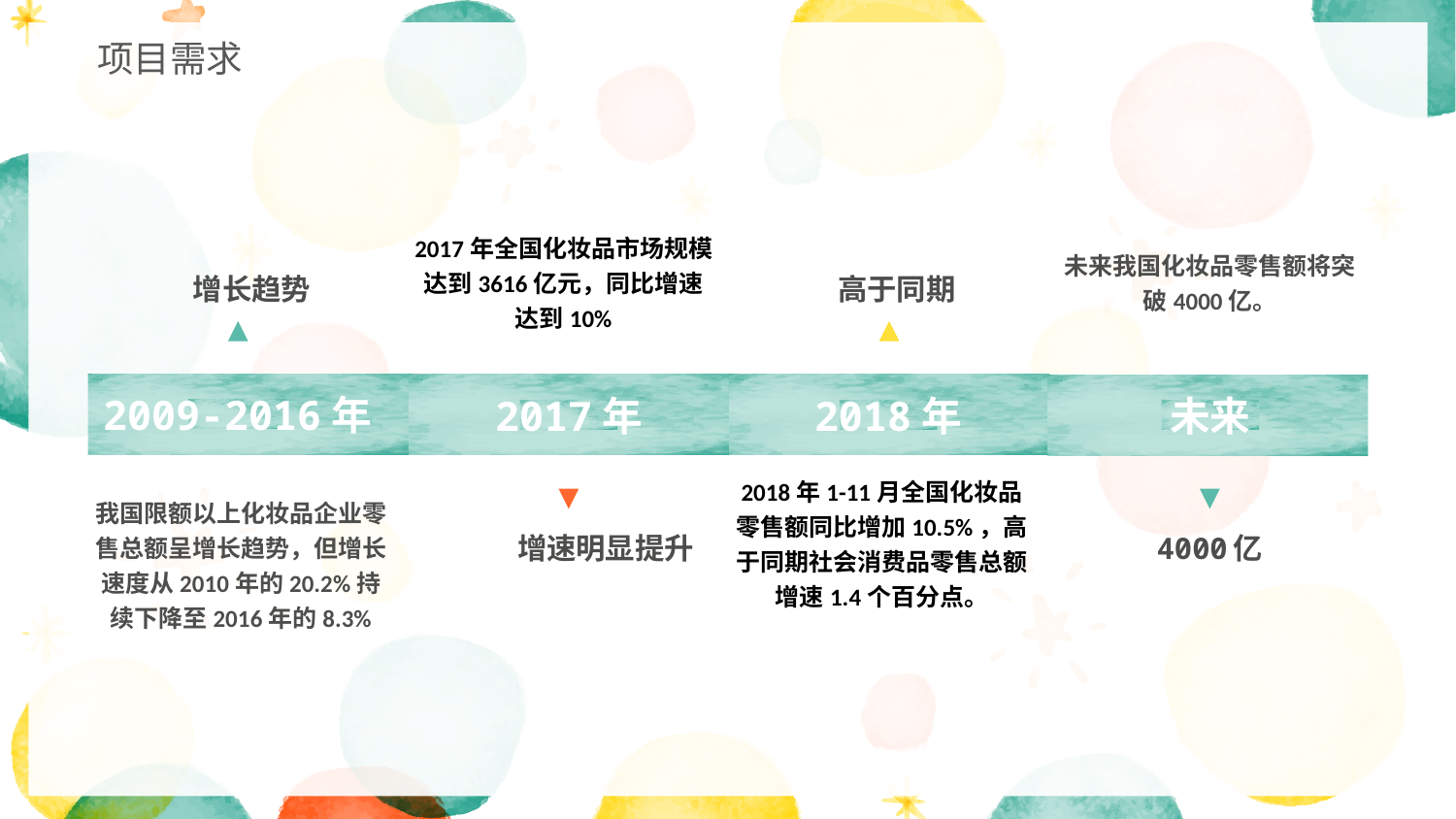

项目需求
2017年全国化妆品市场规模达到3616亿元，同比增速达到10%
未来我国化妆品零售额将突破4000亿。
增长趋势
高于同期

2009-2016年
2017年
2018年
未来
我国限额以上化妆品企业零售总额呈增长趋势，但增长速度从2010年的20.2%持续下降至2016年的8.3%

2018年1-11月全国化妆品零售额同比增加10.5%，高于同期社会消费品零售总额增速1.4个百分点。
增速明显提升
4000亿